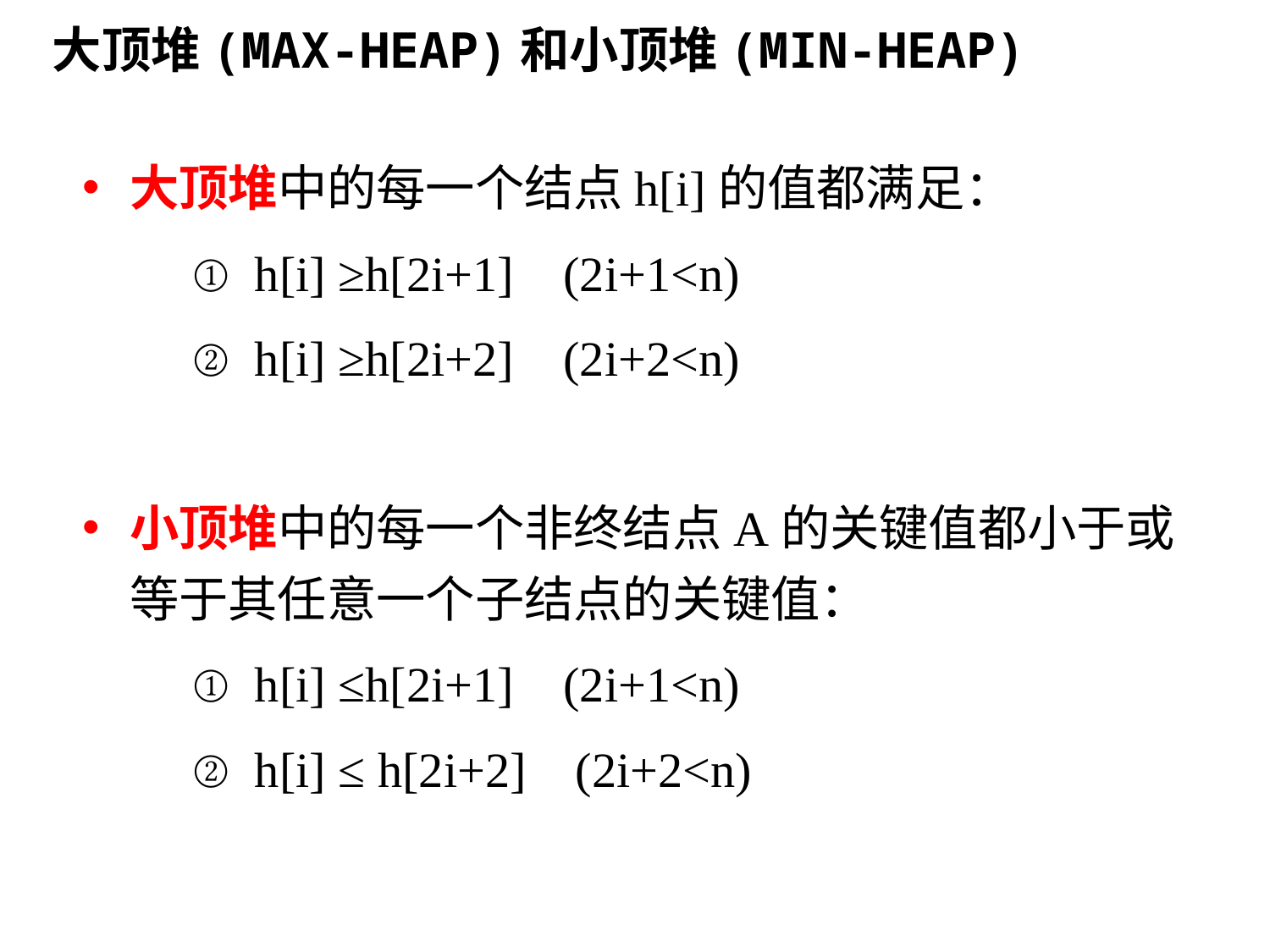

# 大顶堆(Max-Heap)和小顶堆(Min-Heap)
大顶堆中的每一个结点h[i]的值都满足：
         ①  h[i] ≥h[2i+1]    (2i+1<n)
         ②  h[i] ≥h[2i+2]    (2i+2<n)

小顶堆中的每一个非终结点A的关键值都小于或等于其任意一个子结点的关键值：
         ①  h[i] ≤h[2i+1]    (2i+1<n)
         ②  h[i] ≤ h[2i+2]    (2i+2<n)